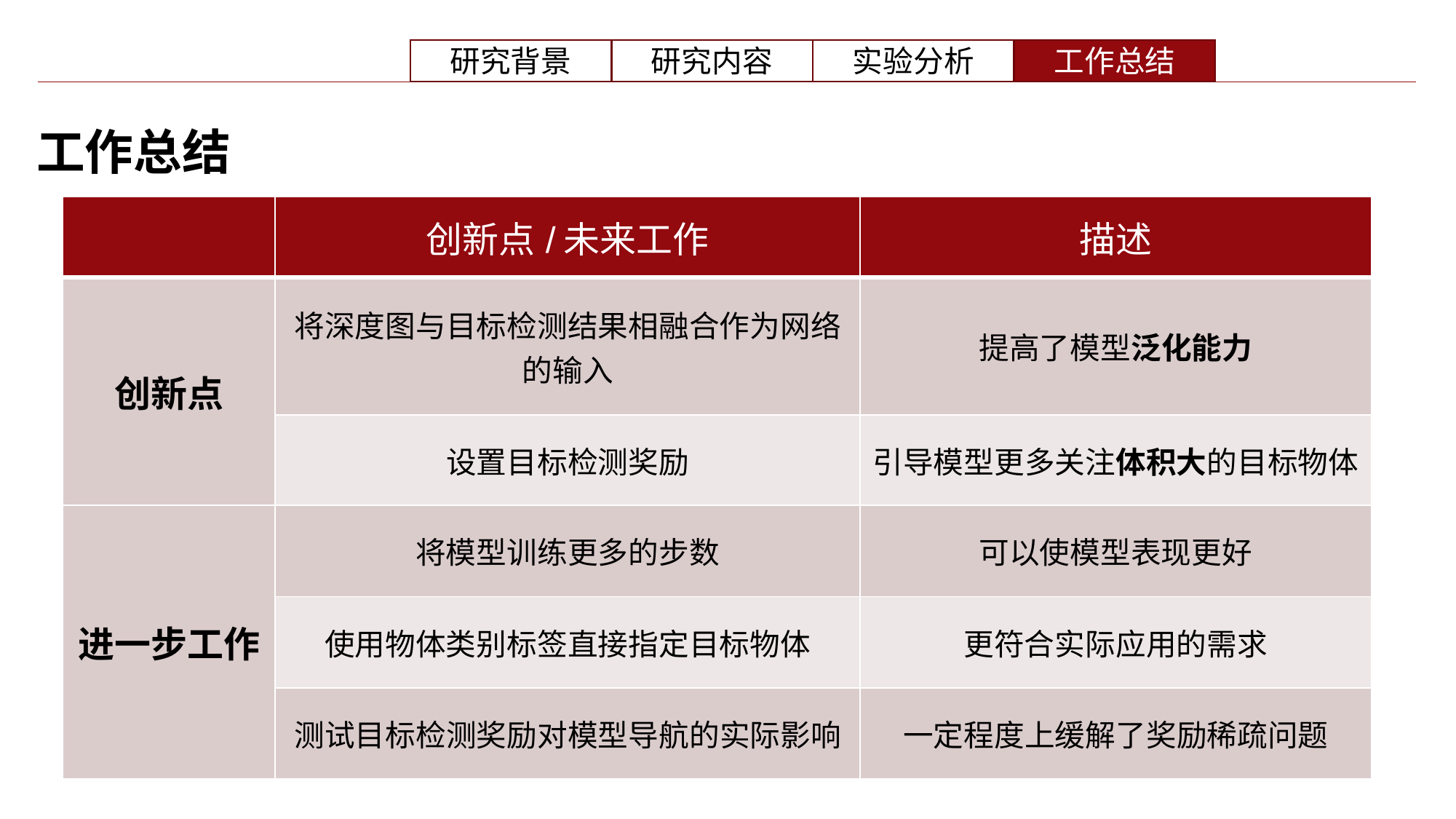

工作总结
|  | 创新点/未来工作 | 描述 |
| --- | --- | --- |
| 创新点 | 将深度图与目标检测结果相融合作为网络的输入 | 提高了模型泛化能力 |
|  | 设置目标检测奖励 | 引导模型更多关注体积大的目标物体 |
| 进一步工作 | 将模型训练更多的步数 | 可以使模型表现更好 |
|  | 使用物体类别标签直接指定目标物体 | 更符合实际应用的需求 |
|  | 测试目标检测奖励对模型导航的实际影响 | 一定程度上缓解了奖励稀疏问题 |
27